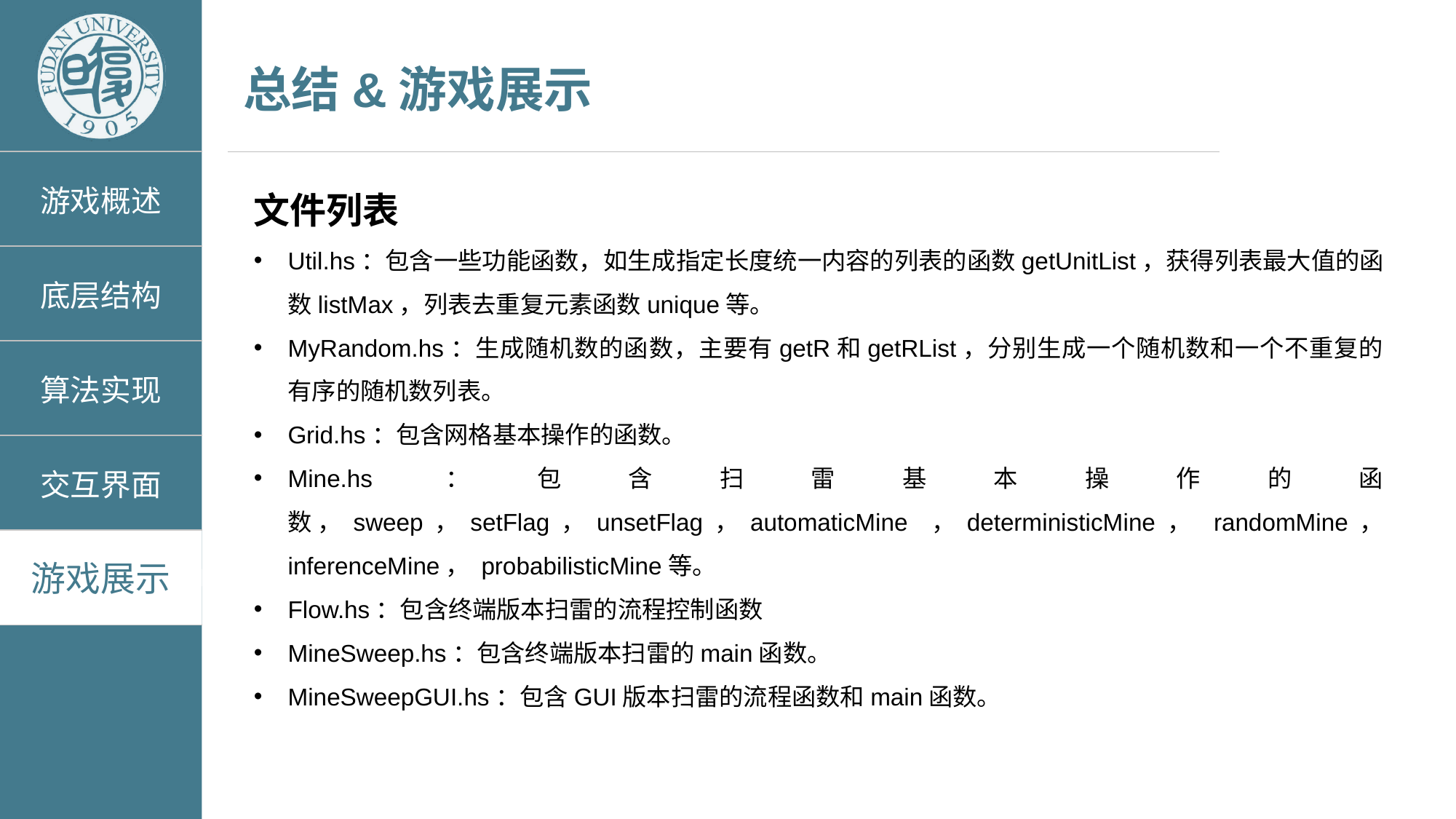

总结&游戏展示
文件列表
Util.hs：包含一些功能函数，如生成指定长度统一内容的列表的函数getUnitList，获得列表最大值的函数listMax，列表去重复元素函数unique等。
MyRandom.hs：生成随机数的函数，主要有getR和getRList，分别生成一个随机数和一个不重复的有序的随机数列表。
Grid.hs：包含网格基本操作的函数。
Mine.hs：包含扫雷基本操作的函数，sweep，setFlag，unsetFlag，automaticMine ，deterministicMine， randomMine， inferenceMine， probabilisticMine等。
Flow.hs：包含终端版本扫雷的流程控制函数
MineSweep.hs：包含终端版本扫雷的main函数。
MineSweepGUI.hs：包含GUI版本扫雷的流程函数和main函数。